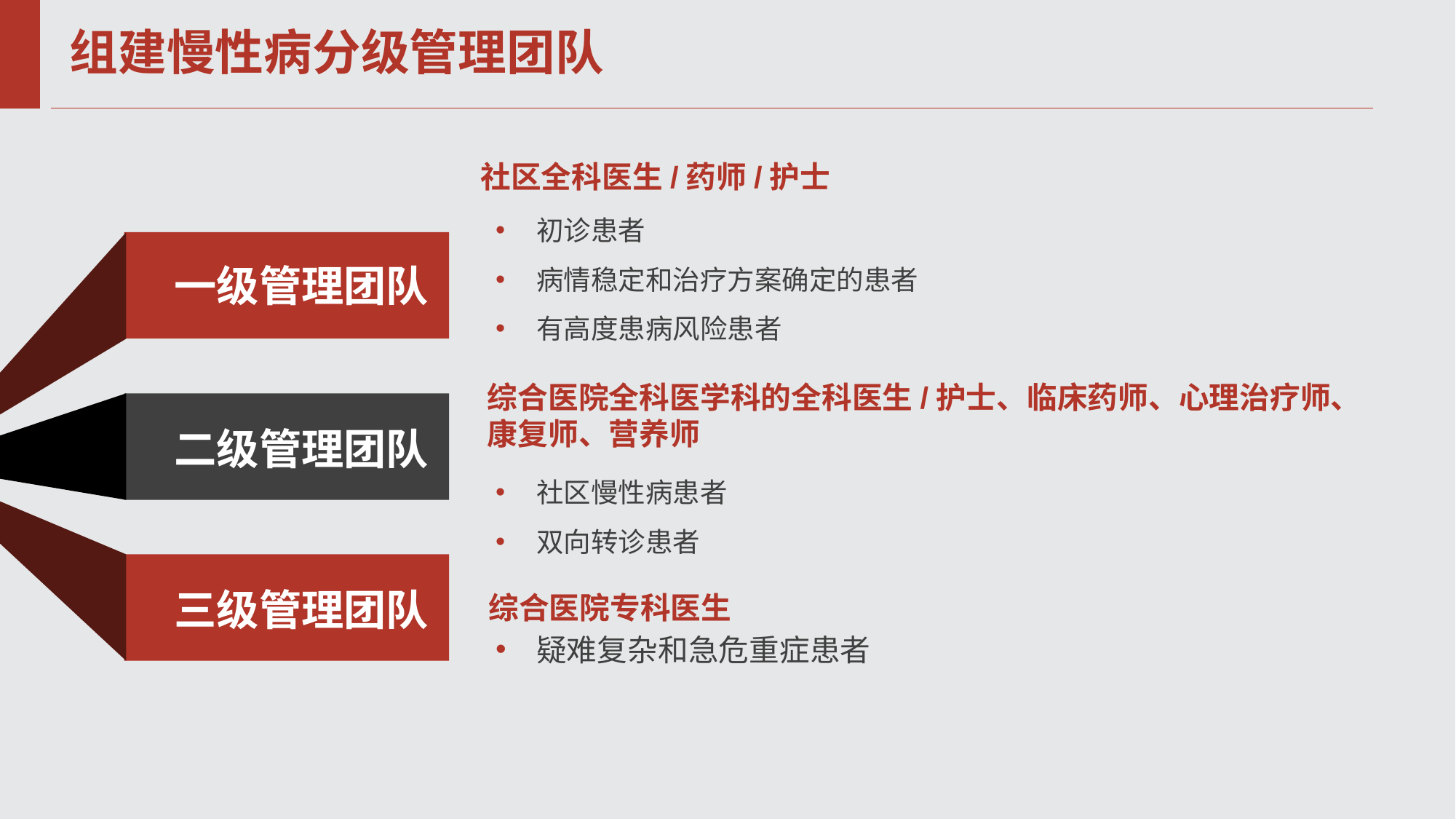

# 组建慢性病分级管理团队
社区全科医生/药师/护士
初诊患者
病情稳定和治疗方案确定的患者
有高度患病风险患者

一级管理团队
综合医院全科医学科的全科医生/护士、临床药师、心理治疗师、康复师、营养师
二级管理团队
社区慢性病患者
双向转诊患者
三级管理团队
综合医院专科医生
疑难复杂和急危重症患者